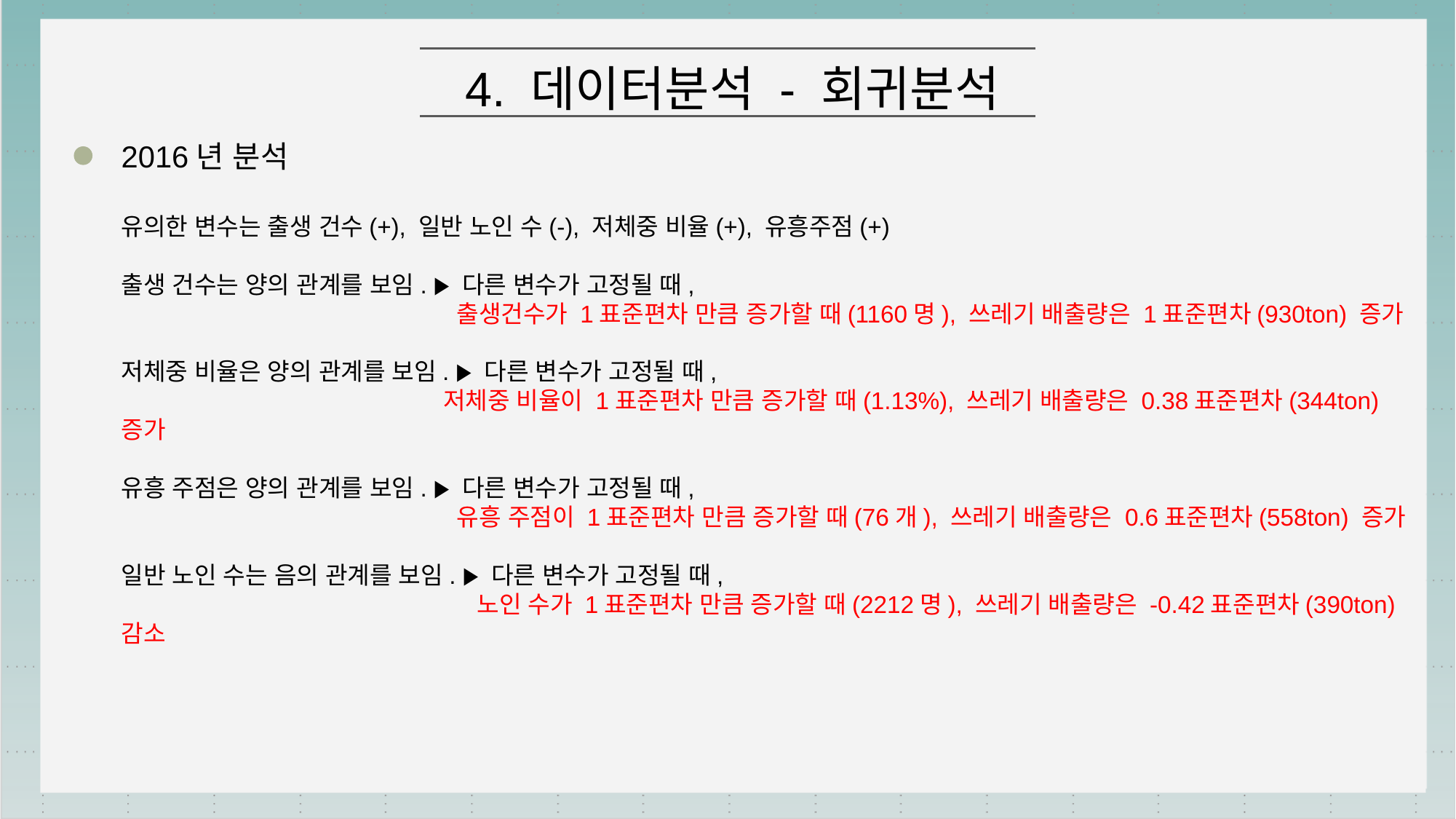

4. 데이터분석 - 회귀분석
2016년 분석

유의한 변수는 출생 건수(+), 일반 노인 수(-), 저체중 비율(+), 유흥주점(+)

출생 건수는 양의 관계를 보임. ▶ 다른 변수가 고정될 때,
                                                 출생건수가 1표준편차 만큼 증가할 때(1160명), 쓰레기 배출량은 1표준편차(930ton) 증가

저체중 비율은 양의 관계를 보임. ▶ 다른 변수가 고정될 때,
                                               저체중 비율이 1표준편차 만큼 증가할 때(1.13%), 쓰레기 배출량은 0.38표준편차(344ton) 증가

유흥 주점은 양의 관계를 보임. ▶ 다른 변수가 고정될 때,
                                                 유흥 주점이 1표준편차 만큼 증가할 때(76개), 쓰레기 배출량은 0.6표준편차(558ton) 증가

일반 노인 수는 음의 관계를 보임. ▶ 다른 변수가 고정될 때,
                                                    노인 수가 1표준편차 만큼 증가할 때(2212명), 쓰레기 배출량은 -0.42표준편차(390ton) 감소